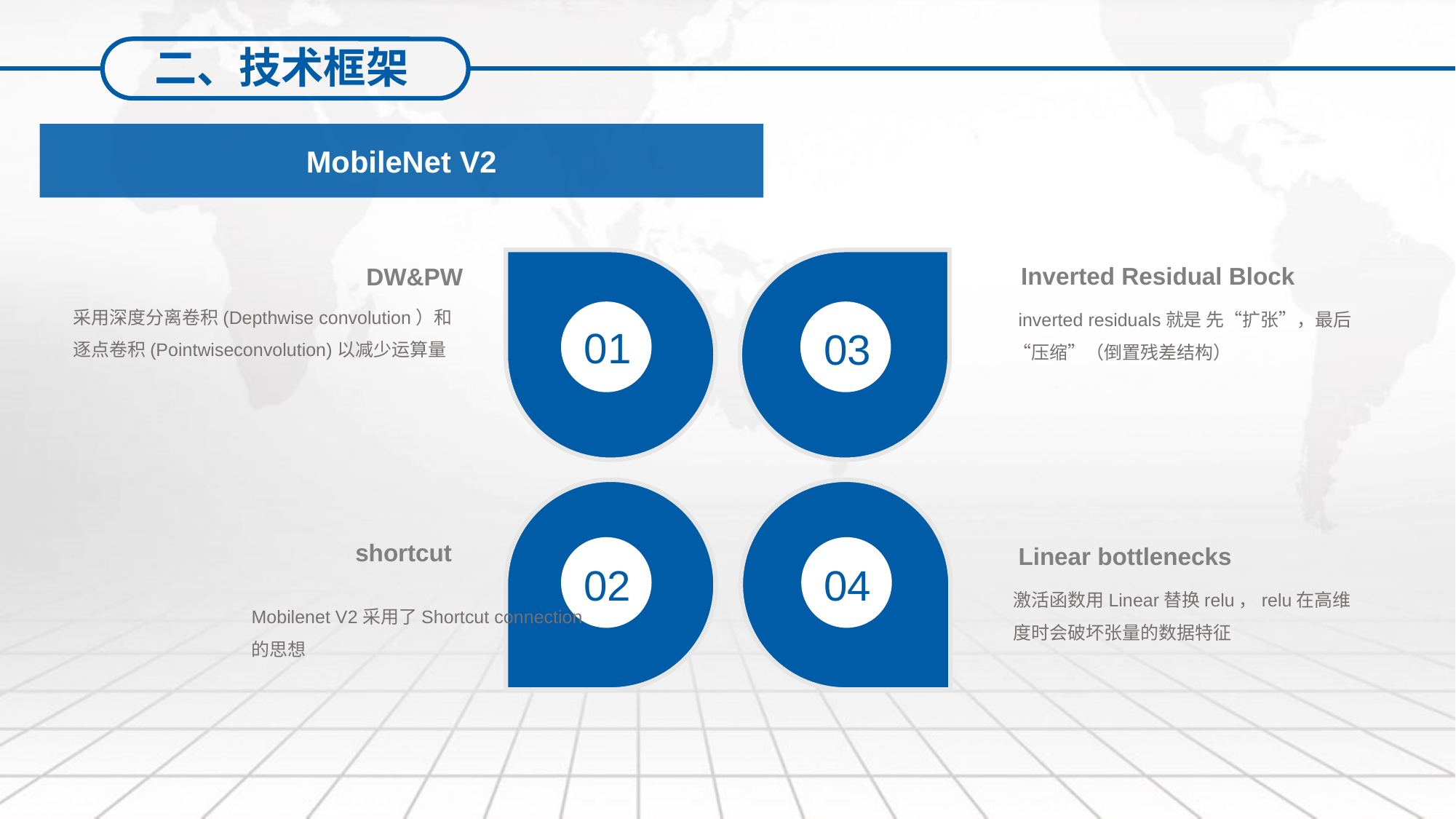

二、技术框架

MobileNet V2

01

03
Inverted Residual Block
 inverted residuals就是 先“扩张”，最后“压缩”（倒置残差结构）
DW&PW
采用深度分离卷积(Depthwise convolution）和逐点卷积(Pointwiseconvolution)以减少运算量

02

04
shortcut
Mobilenet V2采用了Shortcut connection的思想
Linear bottlenecks
激活函数用Linear替换relu，relu在高维度时会破坏张量的数据特征